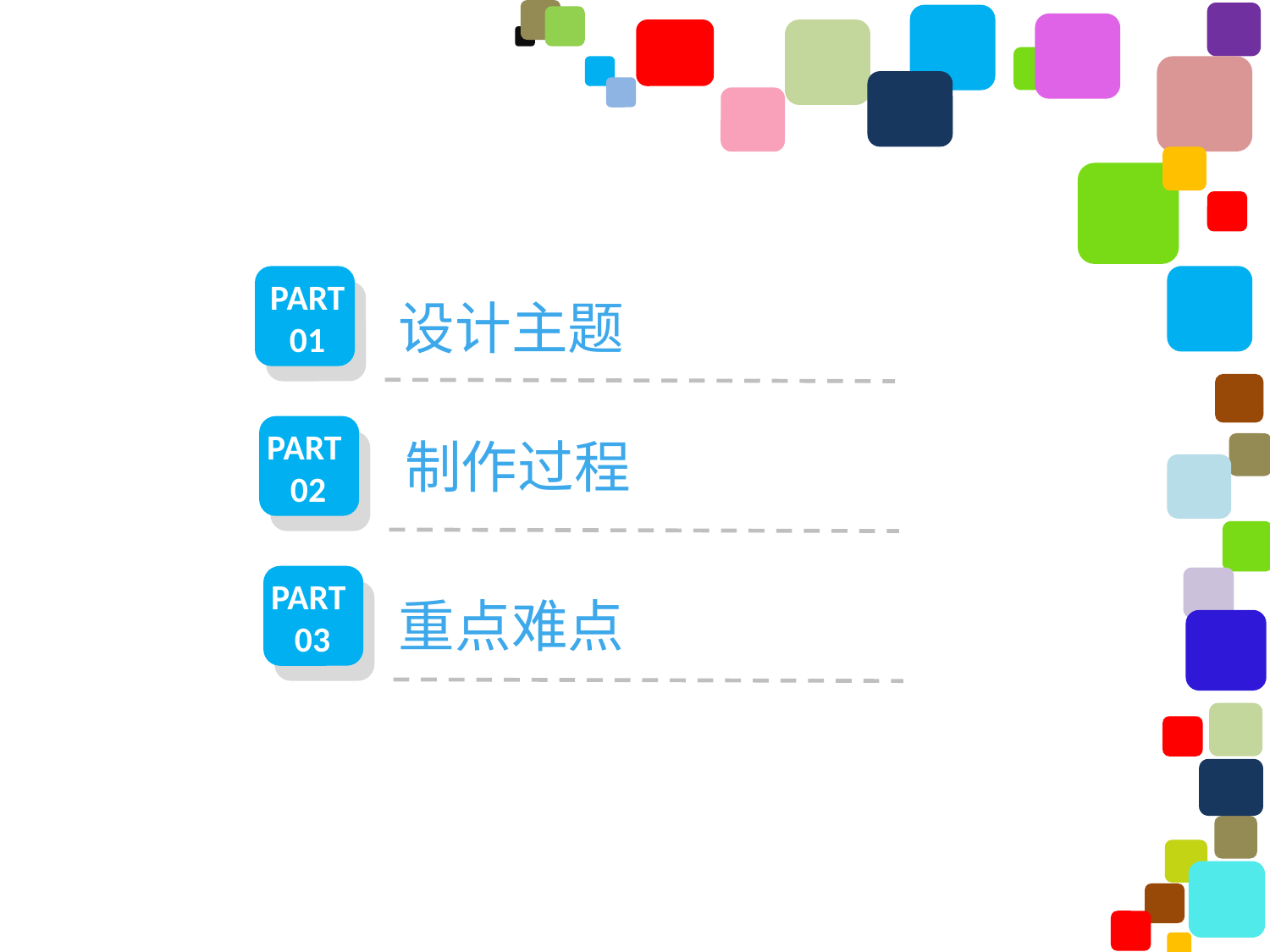

PART
01

设计主题

PART
02

制作过程

PART
03

重点难点